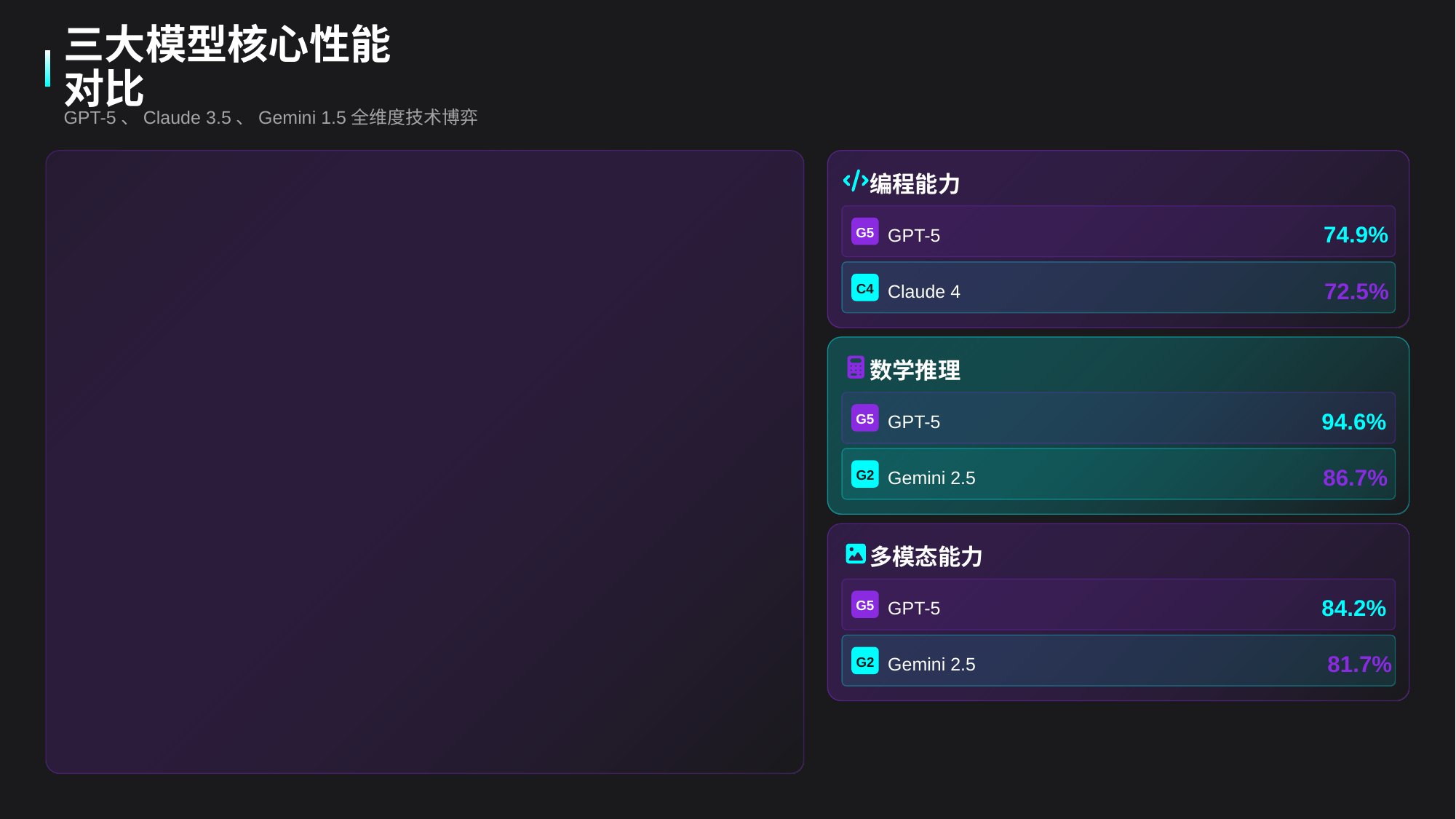

三大模型核心性能对比

GPT-5、Claude 3.5、Gemini 1.5全维度技术博弈

编程能力

74.9%

GPT-5
G5

72.5%

Claude 4
C4

数学推理

94.6%

GPT-5
G5

86.7%

Gemini 2.5
G2

多模态能力

84.2%

GPT-5
G5

81.7%

Gemini 2.5
G2